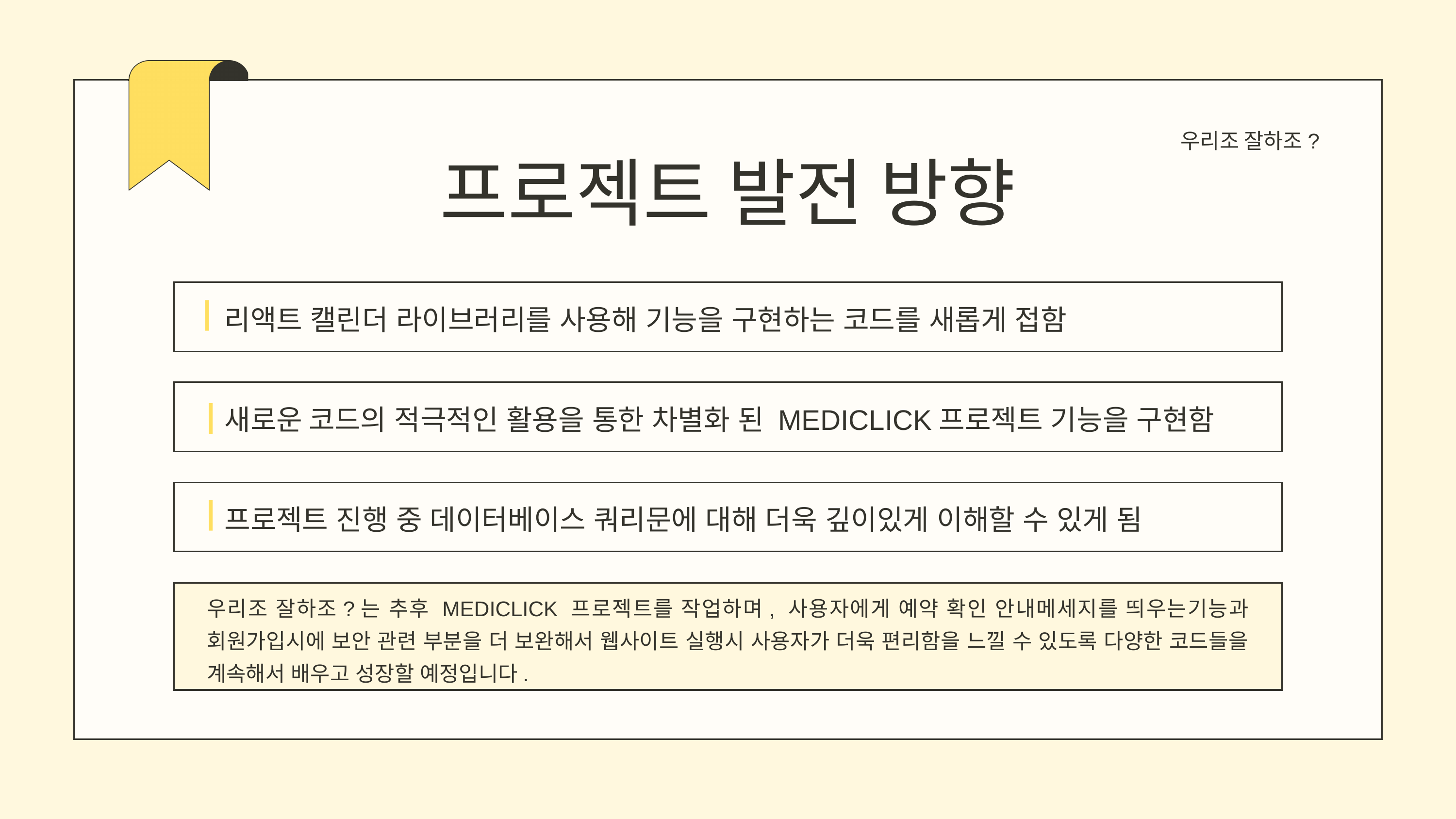

우리조 잘하조?
프로젝트 발전 방향

리액트 캘린더 라이브러리를 사용해 기능을 구현하는 코드를 새롭게 접함

새로운 코드의 적극적인 활용을 통한 차별화 된 MEDICLICK프로젝트 기능을 구현함

프로젝트 진행 중 데이터베이스 쿼리문에 대해 더욱 깊이있게 이해할 수 있게 됨

우리조 잘하조?는 추후 MEDICLICK 프로젝트를 작업하며, 사용자에게 예약 확인 안내메세지를 띄우는기능과 회원가입시에 보안 관련 부분을 더 보완해서 웹사이트 실행시 사용자가 더욱 편리함을 느낄 수 있도록 다양한 코드들을 계속해서 배우고 성장할 예정입니다.